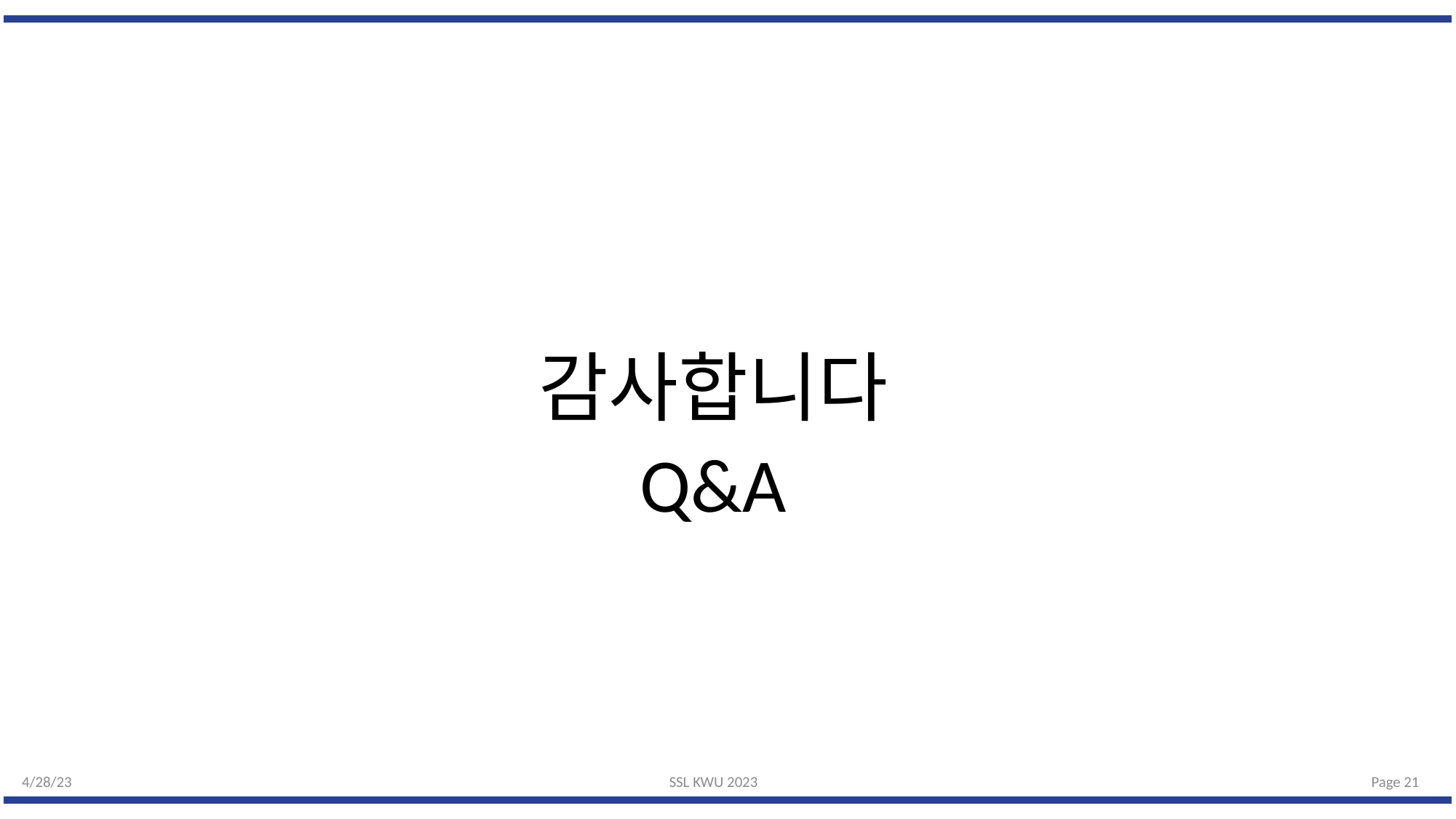

감사합니다
Q&A
4/28/23
SSL KWU 2023
Page 21